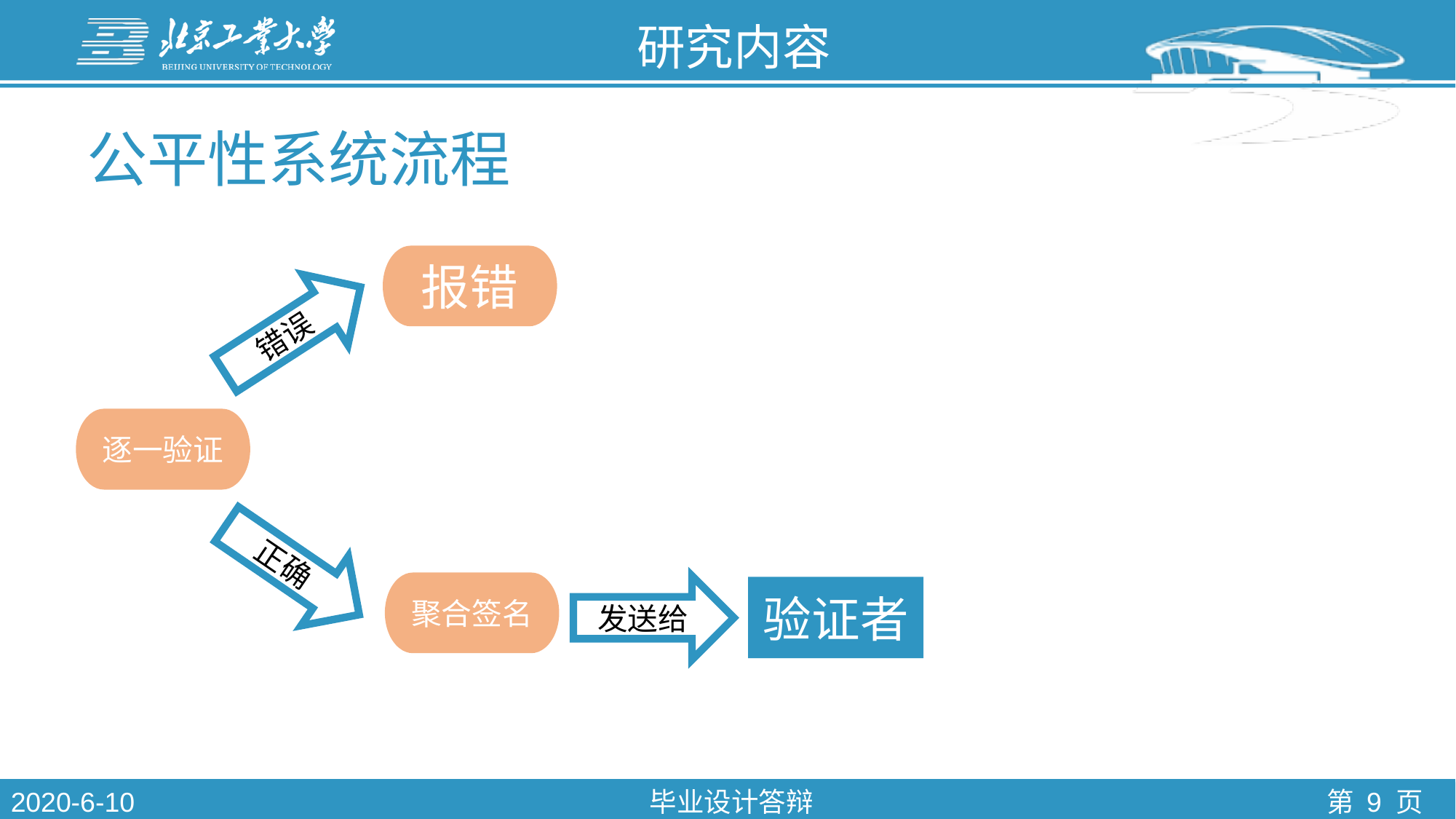

研究内容
公平性系统流程
报错
错误
逐一验证
正确
聚合签名
发送给
验证者
2020-6-10
毕业设计答辩
第 9 页